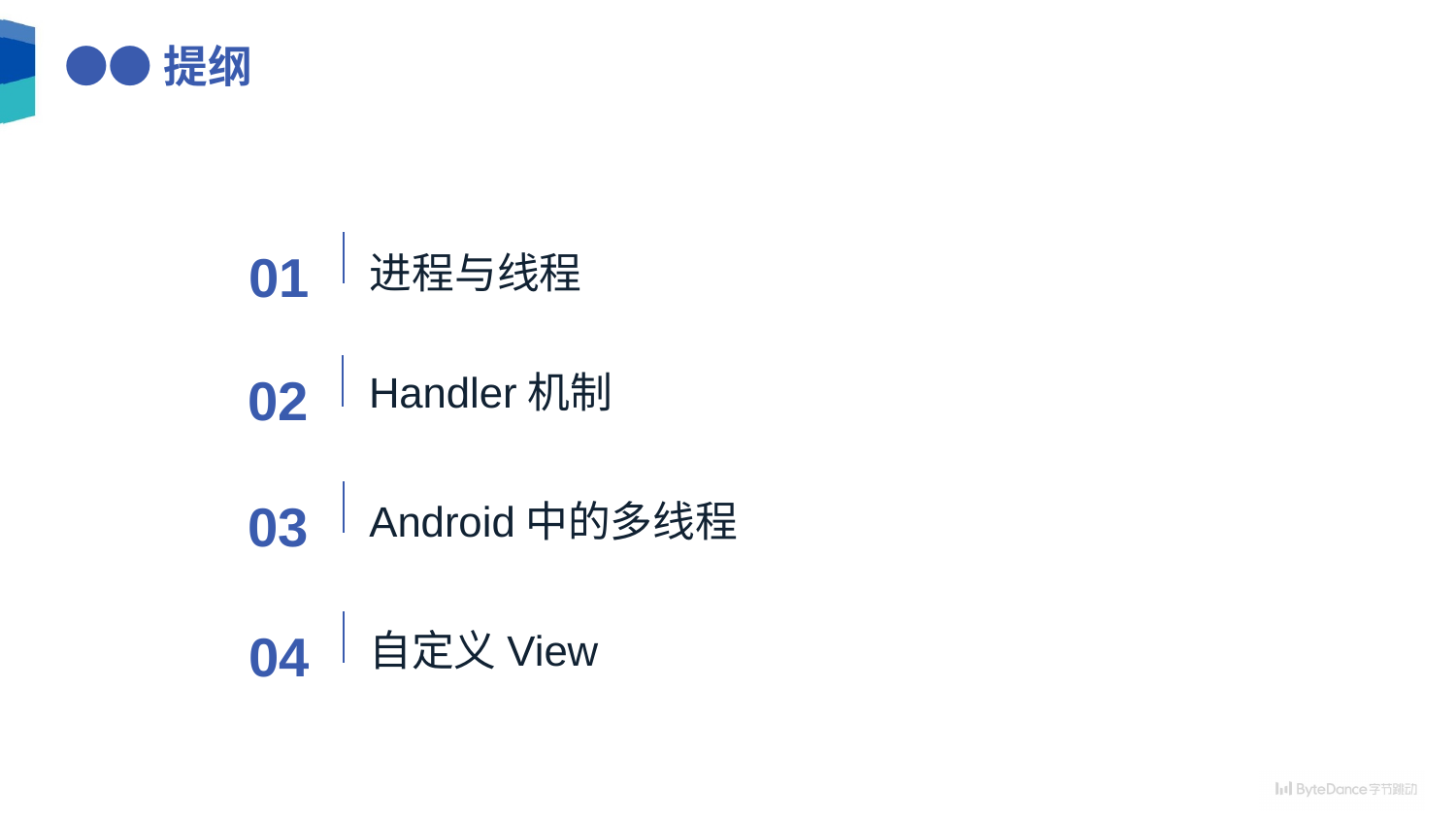

# ●●提纲
01
进程与线程

02
Handler机制

03
Android中的多线程

04
自定义View